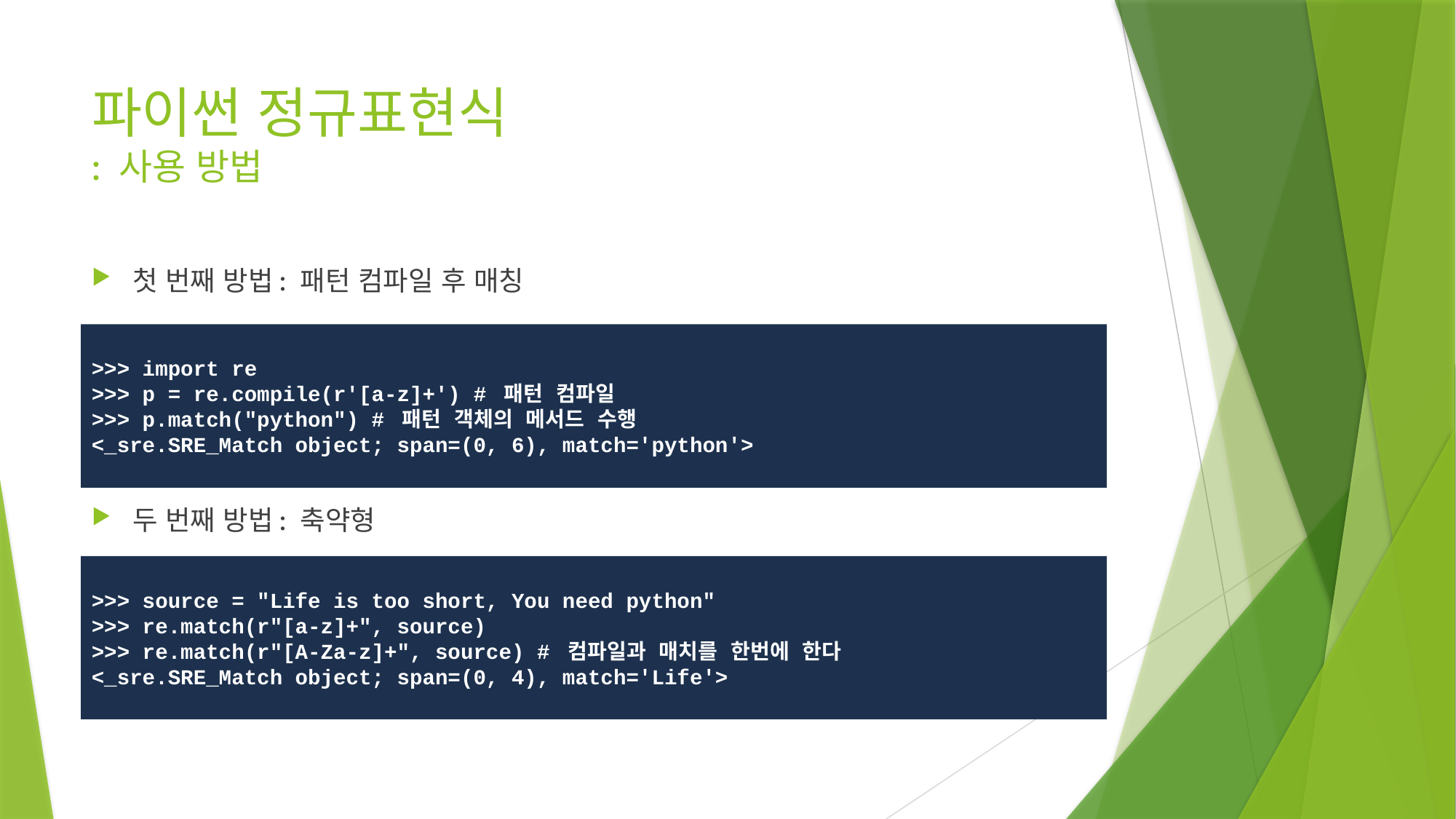

# 파이썬 정규표현식 : 사용 방법
첫 번째 방법: 패턴 컴파일 후 매칭

두 번째 방법: 축약형

>>> import re
>>> p = re.compile(r'[a-z]+') # 패턴 컴파일
>>> p.match("python") # 패턴 객체의 메서드 수행
<_sre.SRE_Match object; span=(0, 6), match='python'>

>>> source = "Life is too short, You need python"
>>> re.match(r"[a-z]+", source)
>>> re.match(r"[A-Za-z]+", source) # 컴파일과 매치를 한번에 한다
<_sre.SRE_Match object; span=(0, 4), match='Life'>